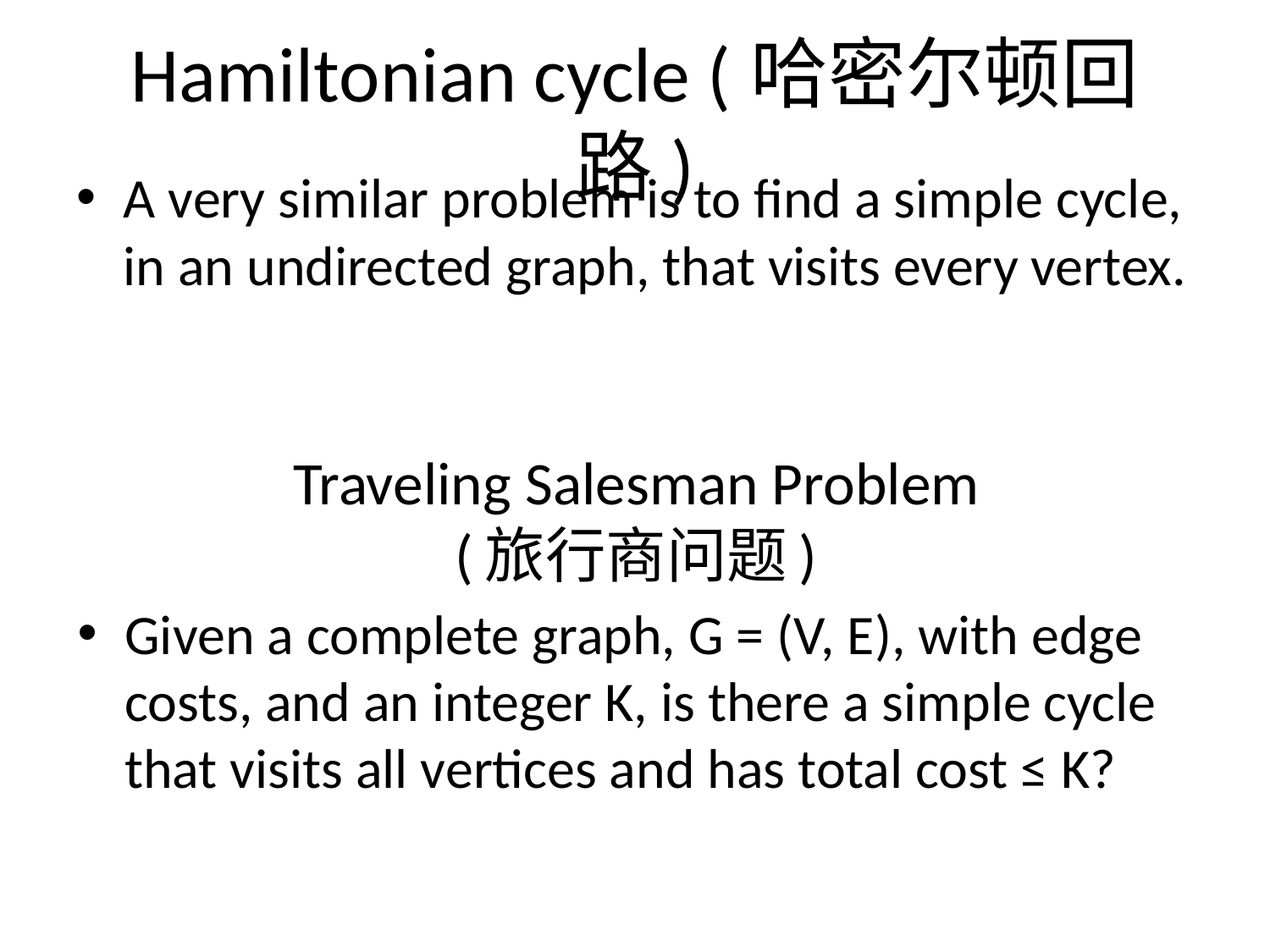

# Hamiltonian cycle (哈密尔顿回路)
A very similar problem is to find a simple cycle, in an undirected graph, that visits every vertex.
Traveling Salesman Problem
(旅行商问题)
Given a complete graph, G = (V, E), with edge costs, and an integer K, is there a simple cycle that visits all vertices and has total cost ≤ K?